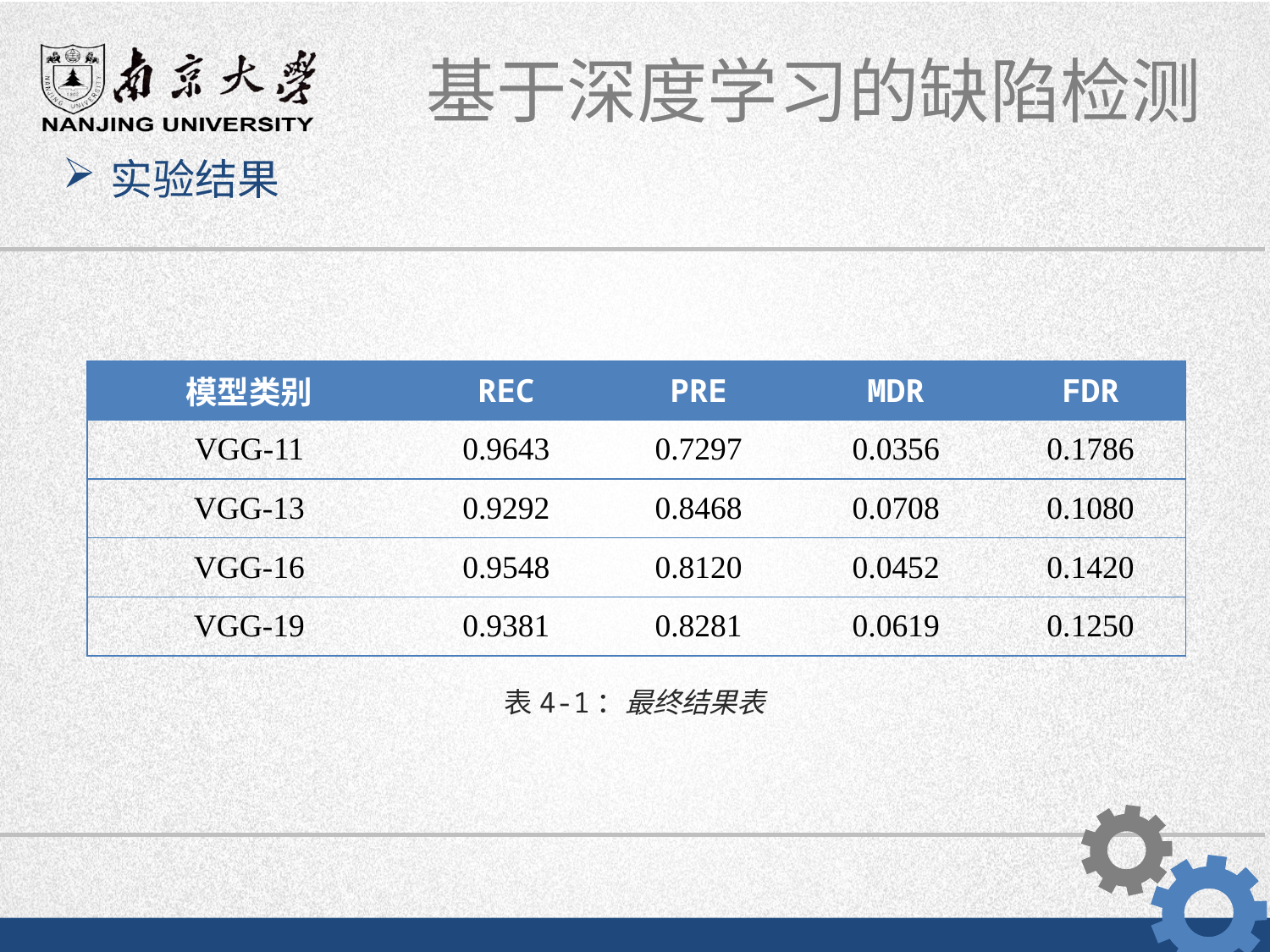

实验结果
| 模型类别 | REC | PRE | MDR | FDR |
| --- | --- | --- | --- | --- |
| VGG-11 | 0.9643 | 0.7297 | 0.0356 | 0.1786 |
| VGG-13 | 0.9292 | 0.8468 | 0.0708 | 0.1080 |
| VGG-16 | 0.9548 | 0.8120 | 0.0452 | 0.1420 |
| VGG-19 | 0.9381 | 0.8281 | 0.0619 | 0.1250 |
表4-1：最终结果表